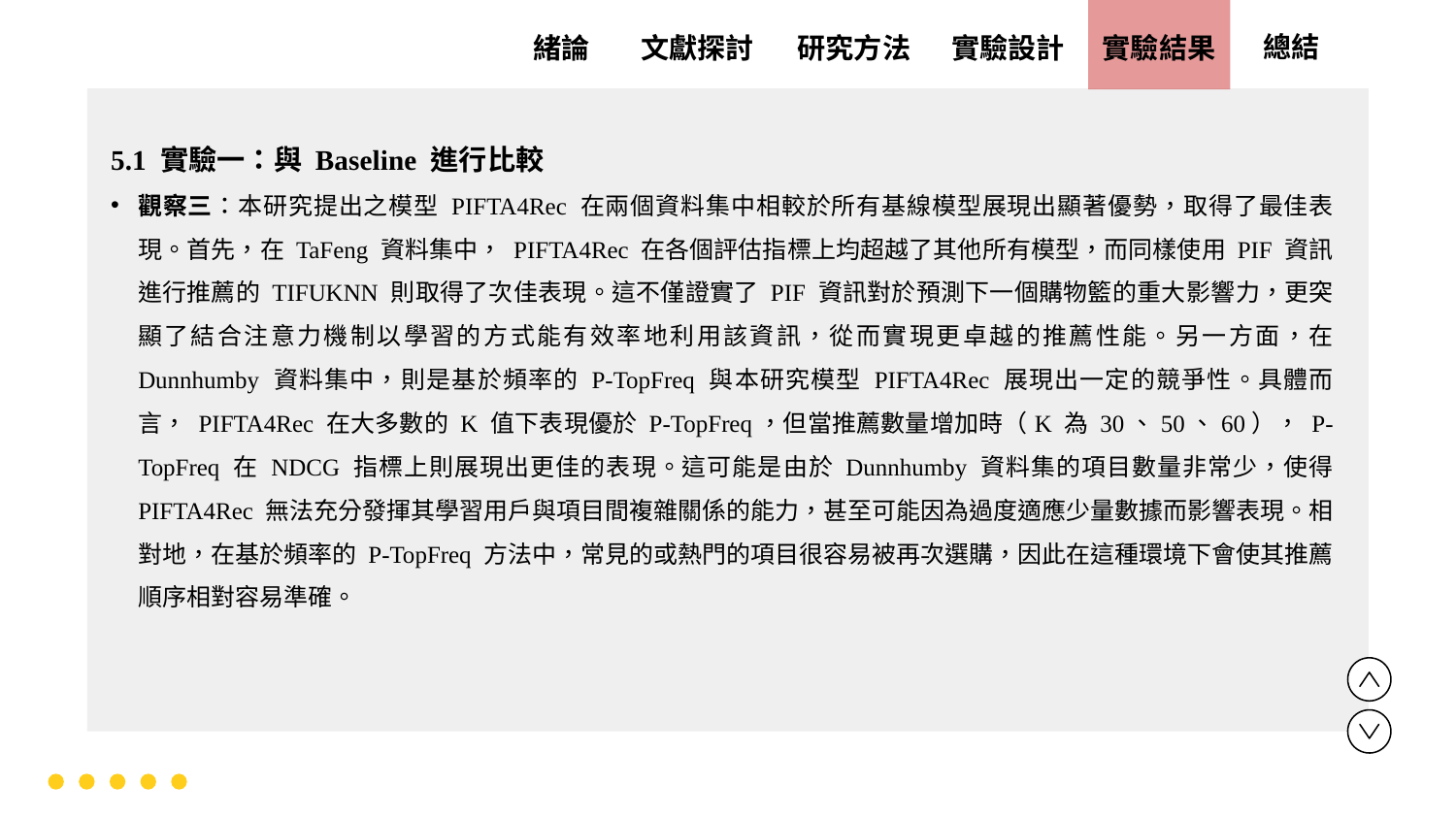

實驗設計
實驗結果
文獻探討
總結
緒論
研究方法
5.1 實驗一：與 Baseline 進行比較
觀察三：本研究提出之模型 PIFTA4Rec 在兩個資料集中相較於所有基線模型展現出顯著優勢，取得了最佳表現。首先，在 TaFeng 資料集中， PIFTA4Rec 在各個評估指標上均超越了其他所有模型，而同樣使用 PIF 資訊進行推薦的 TIFUKNN 則取得了次佳表現。這不僅證實了 PIF 資訊對於預測下一個購物籃的重大影響力，更突顯了結合注意力機制以學習的方式能有效率地利用該資訊，從而實現更卓越的推薦性能。另一方面，在 Dunnhumby 資料集中，則是基於頻率的 P-TopFreq 與本研究模型 PIFTA4Rec 展現出一定的競爭性。具體而言， PIFTA4Rec 在大多數的 K 值下表現優於 P-TopFreq，但當推薦數量增加時（K 為 30、50、60）， P-TopFreq 在 NDCG 指標上則展現出更佳的表現。這可能是由於 Dunnhumby 資料集的項目數量非常少，使得 PIFTA4Rec 無法充分發揮其學習用戶與項目間複雜關係的能力，甚至可能因為過度適應少量數據而影響表現。相對地，在基於頻率的 P-TopFreq 方法中，常見的或熱門的項目很容易被再次選購，因此在這種環境下會使其推薦順序相對容易準確。